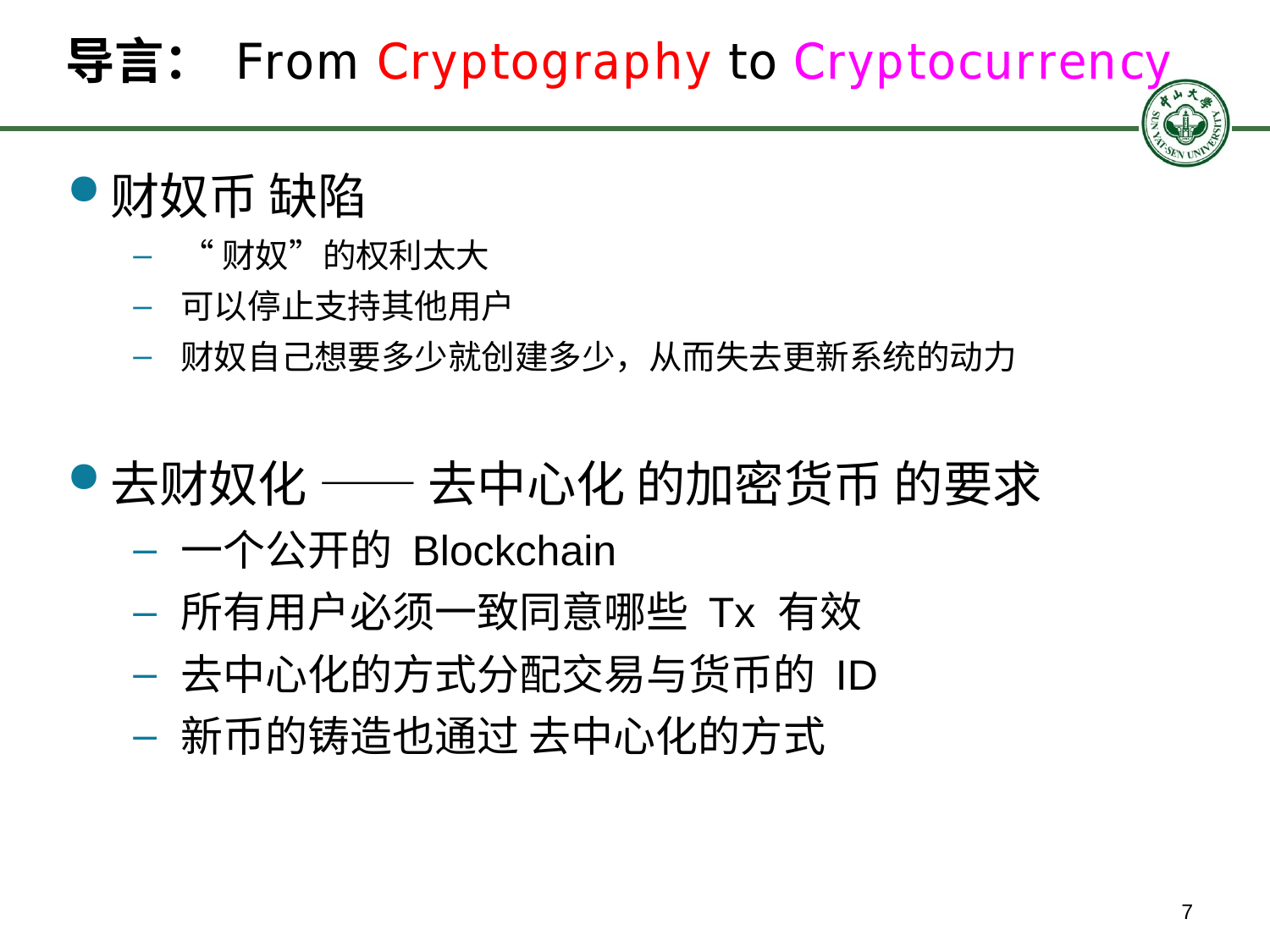

# 导言： From Cryptography to Cryptocurrency
财奴币 缺陷
“财奴”的权利太大
可以停止支持其他用户
财奴自己想要多少就创建多少，从而失去更新系统的动力

去财奴化 —— 去中心化 的加密货币 的要求
一个公开的 Blockchain
所有用户必须一致同意哪些 Tx 有效
去中心化的方式分配交易与货币的 ID
新币的铸造也通过 去中心化的方式